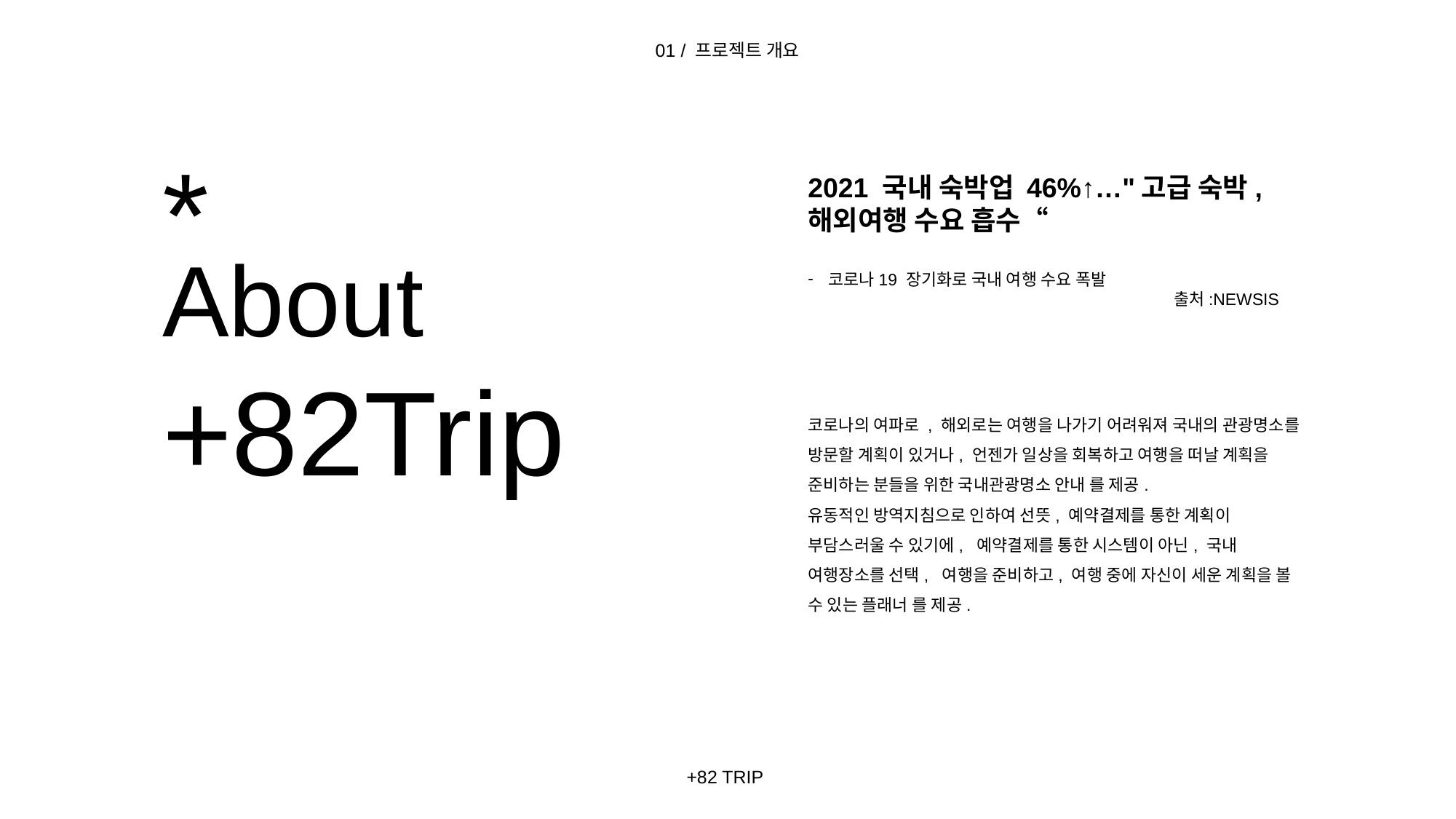

01 / 프로젝트 개요
*
2021 국내 숙박업 46%↑…"고급 숙박, 해외여행 수요 흡수“

코로나19 장기화로 국내 여행 수요 폭발
 			         출처:NEWSIS

About
+82Trip
코로나의 여파로 , 해외로는 여행을 나가기 어려워져 국내의 관광명소를 방문할 계획이 있거나, 언젠가 일상을 회복하고 여행을 떠날 계획을 준비하는 분들을 위한 국내관광명소 안내 를 제공.
유동적인 방역지침으로 인하여 선뜻, 예약결제를 통한 계획이 부담스러울 수 있기에,  예약결제를 통한 시스템이 아닌, 국내 여행장소를 선택,  여행을 준비하고, 여행 중에 자신이 세운 계획을 볼 수 있는 플래너 를 제공.
+82 TRIP